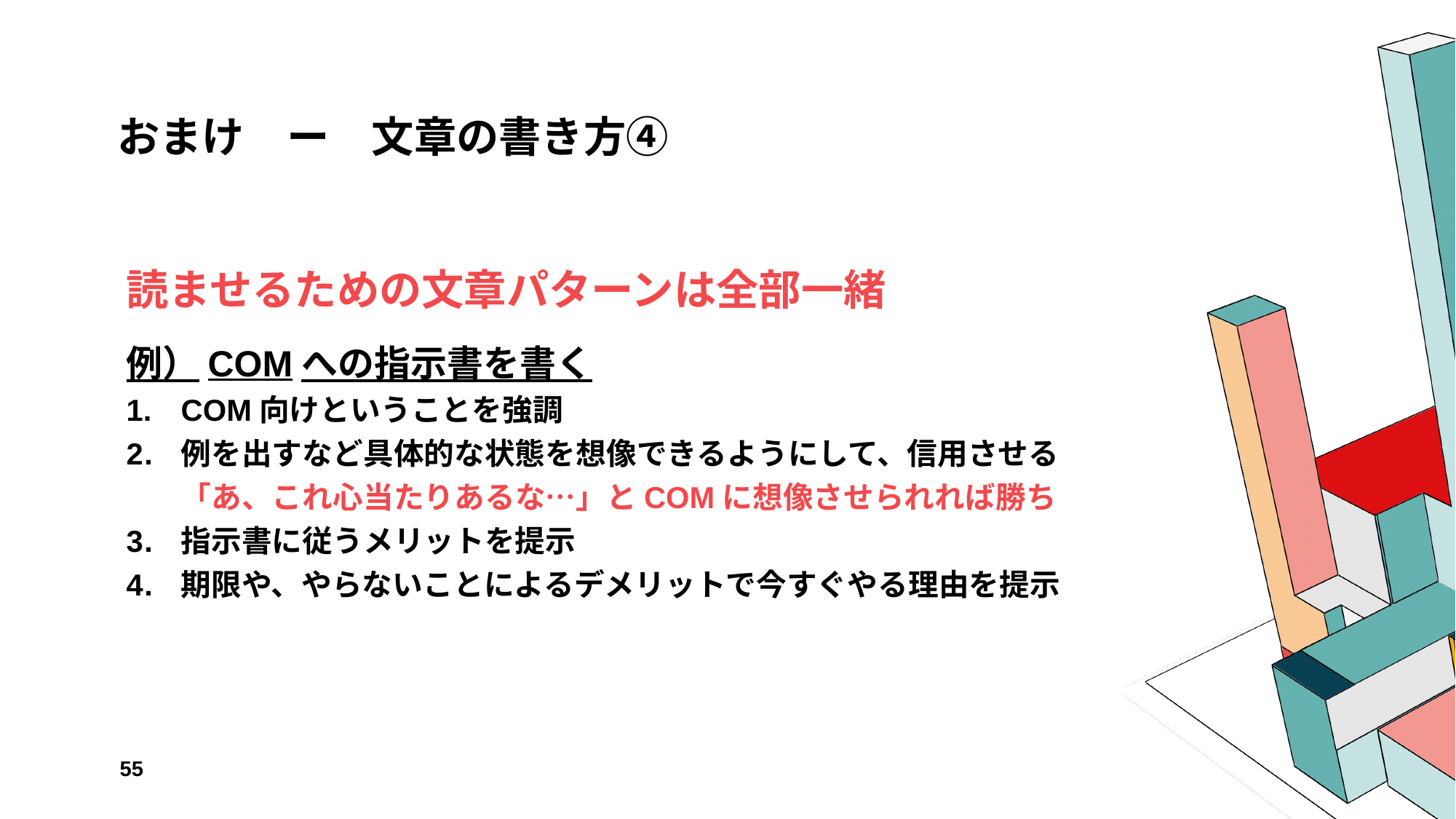

# おまけ　ー　文章の書き方④
読ませるための文章パターンは全部一緒

例）COMへの指示書を書く
COM向けということを強調
例を出すなど具体的な状態を想像できるようにして、信用させる
「あ、これ心当たりあるな…」とCOMに想像させられれば勝ち
指示書に従うメリットを提示
期限や、やらないことによるデメリットで今すぐやる理由を提示

55